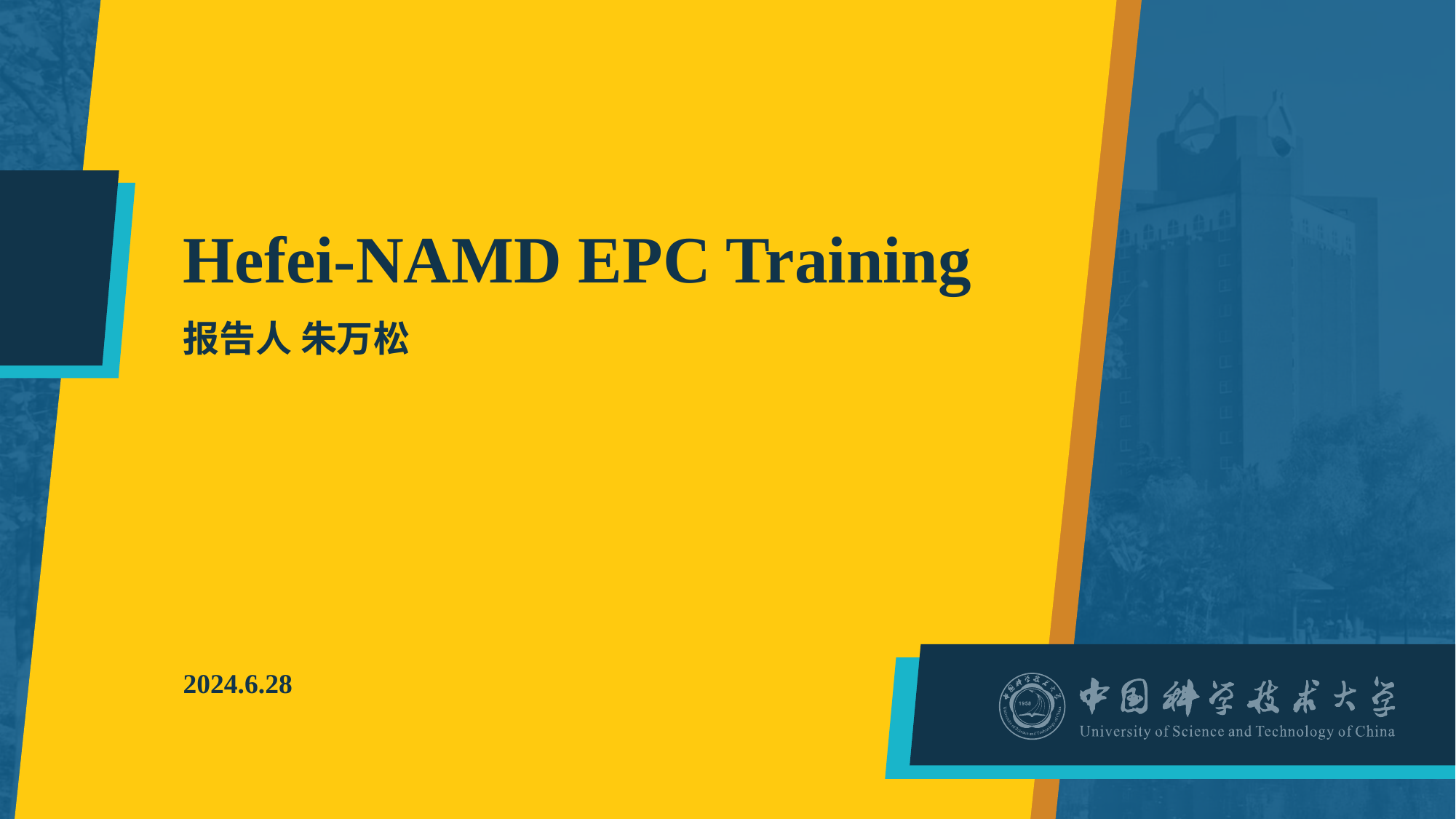

# Hefei-NAMD EPC Training
报告人 朱万松
2024.6.28